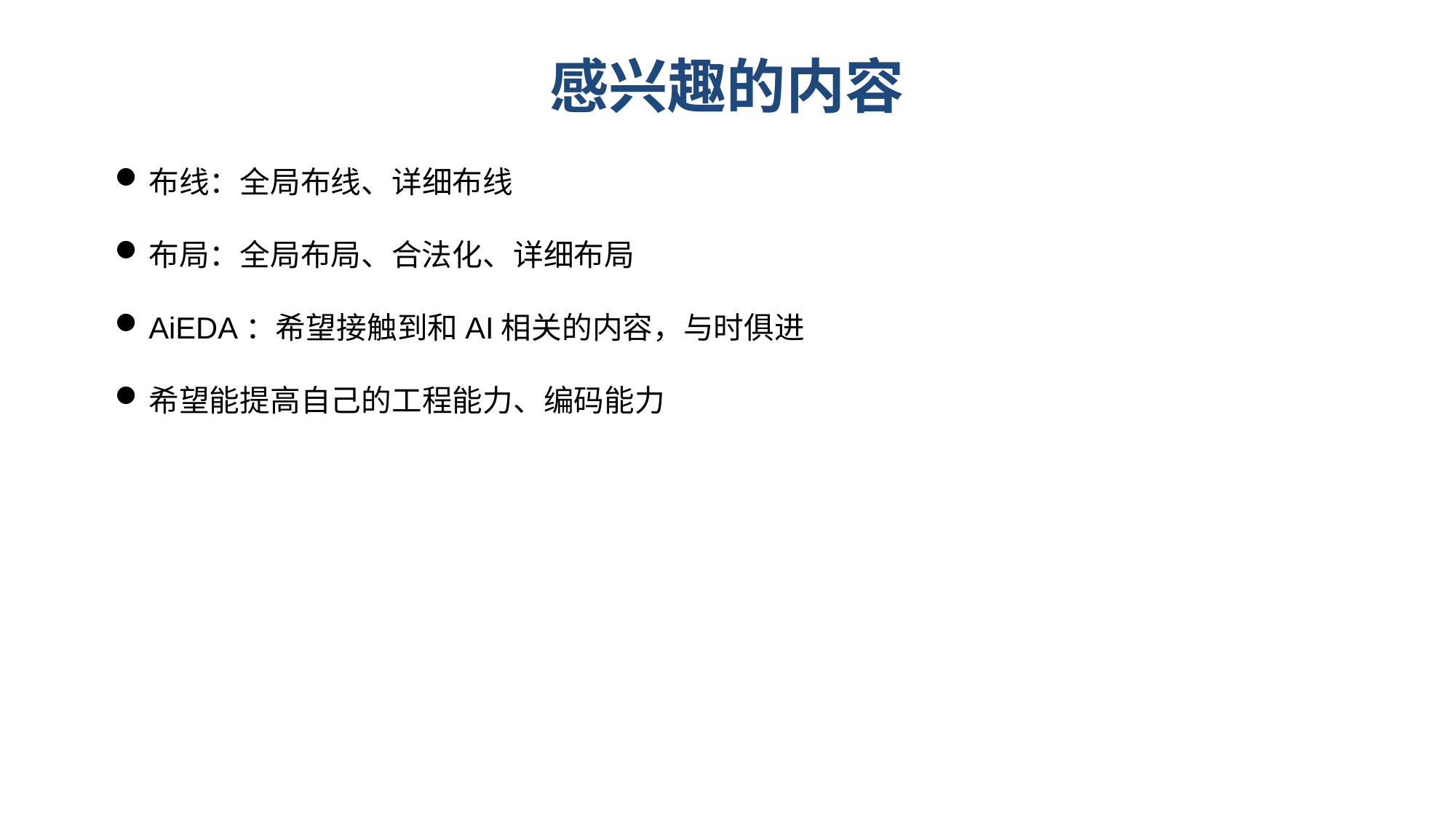

# 感兴趣的内容
布线：全局布线、详细布线

布局：全局布局、合法化、详细布局

AiEDA：希望接触到和AI相关的内容，与时俱进

希望能提高自己的工程能力、编码能力